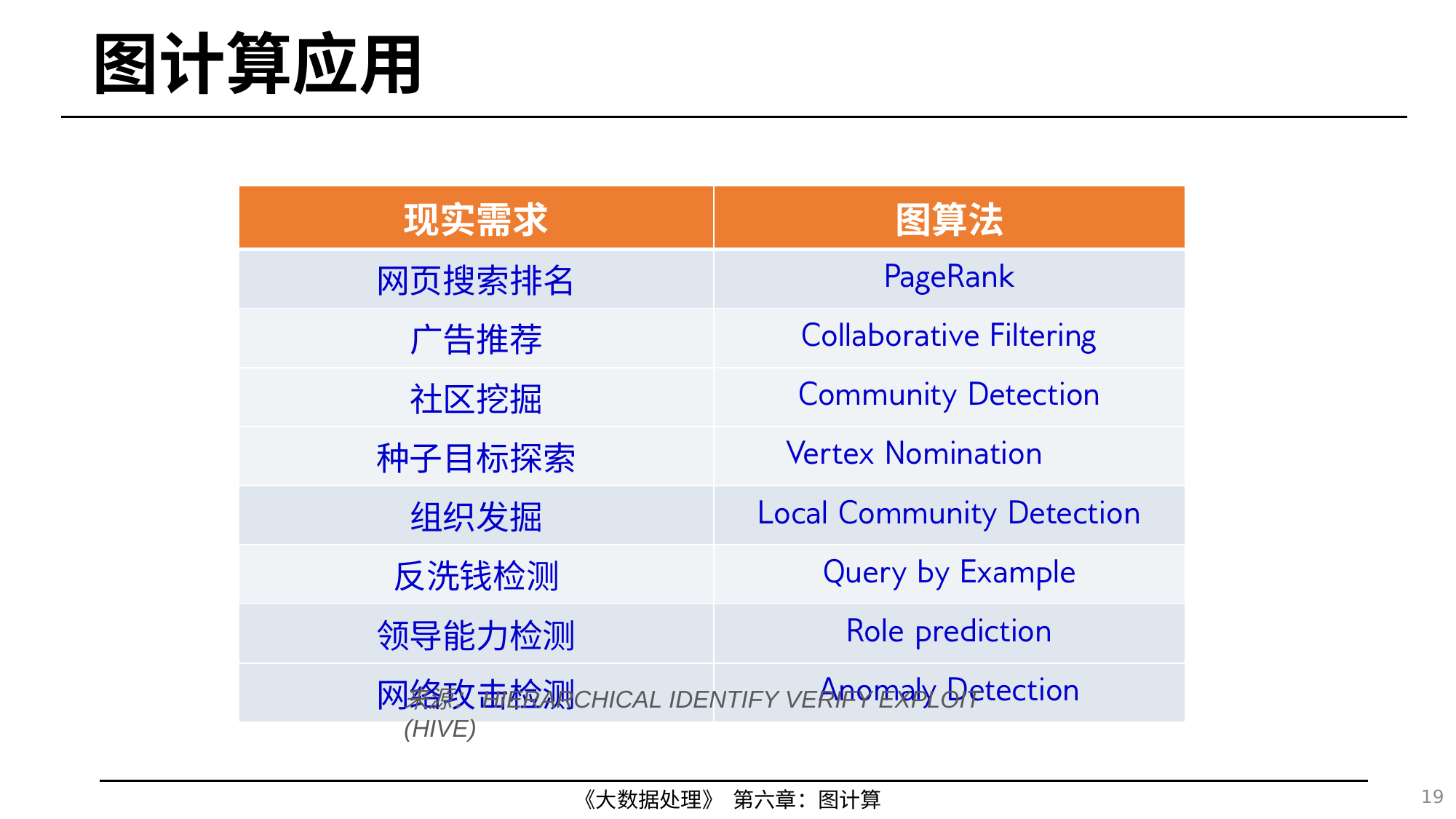

# 图计算应用
| 现实需求 | 图算法 |
| --- | --- |
| 网页搜索排名 | PageRank |
| 广告推荐 | Collaborative Filtering |
| 社区挖掘 | Community Detection |
| 种子目标探索 | Vertex Nomination |
| 组织发掘 | Local Community Detection |
| 反洗钱检测 | Query by Example |
| 领导能力检测 | Role prediction |
| 网络攻击检测 | Anomaly Detection |
来源：HIERARCHICAL IDENTIFY VERIFY EXPLOIT (HIVE)
19